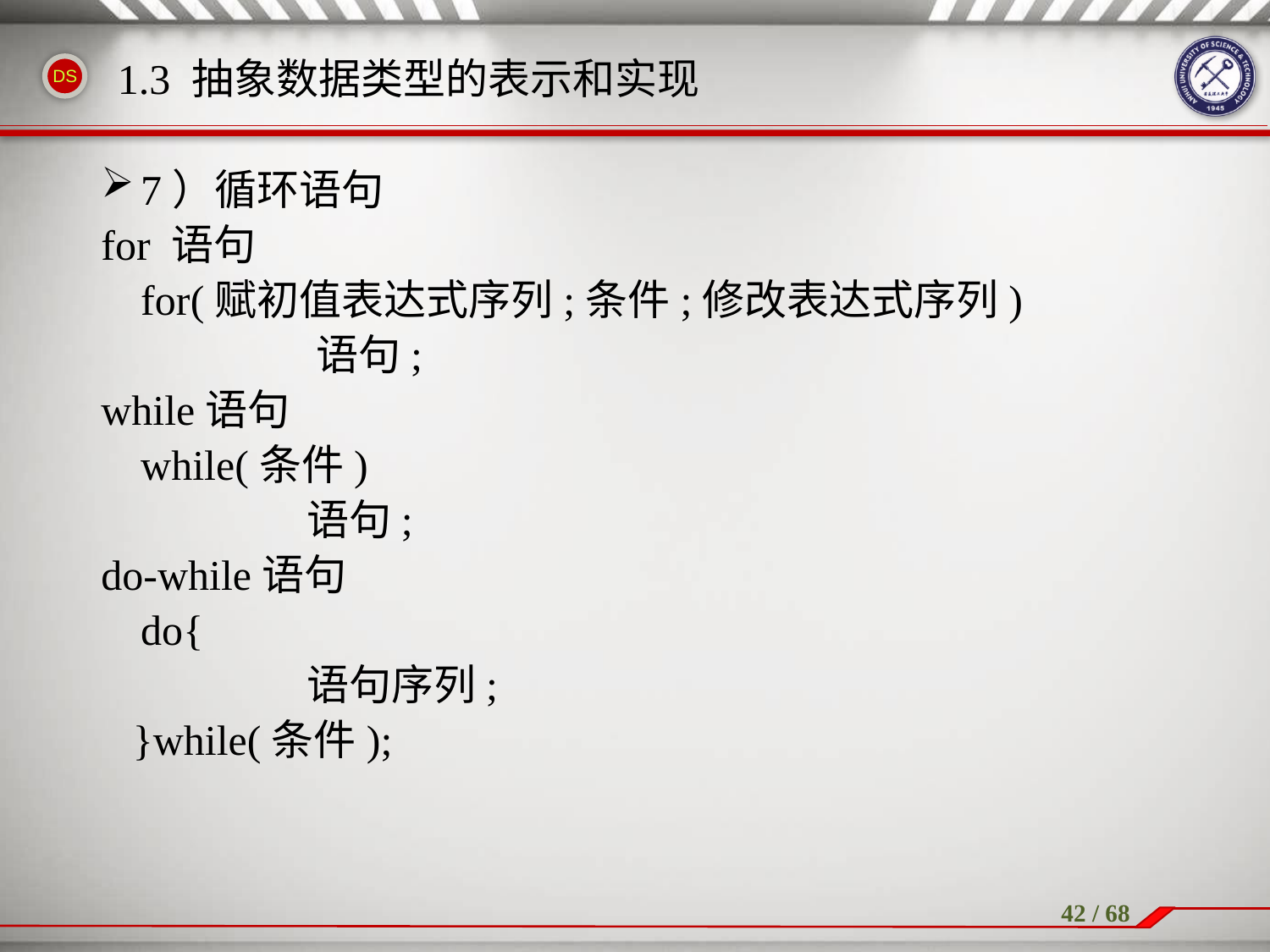

1.3 抽象数据类型的表示和实现
7）循环语句
for 语句
	for(赋初值表达式序列;条件;修改表达式序列)
		    语句;
while语句
	while(条件)
		   语句;
do-while语句
	do{
		   语句序列;
   }while(条件);